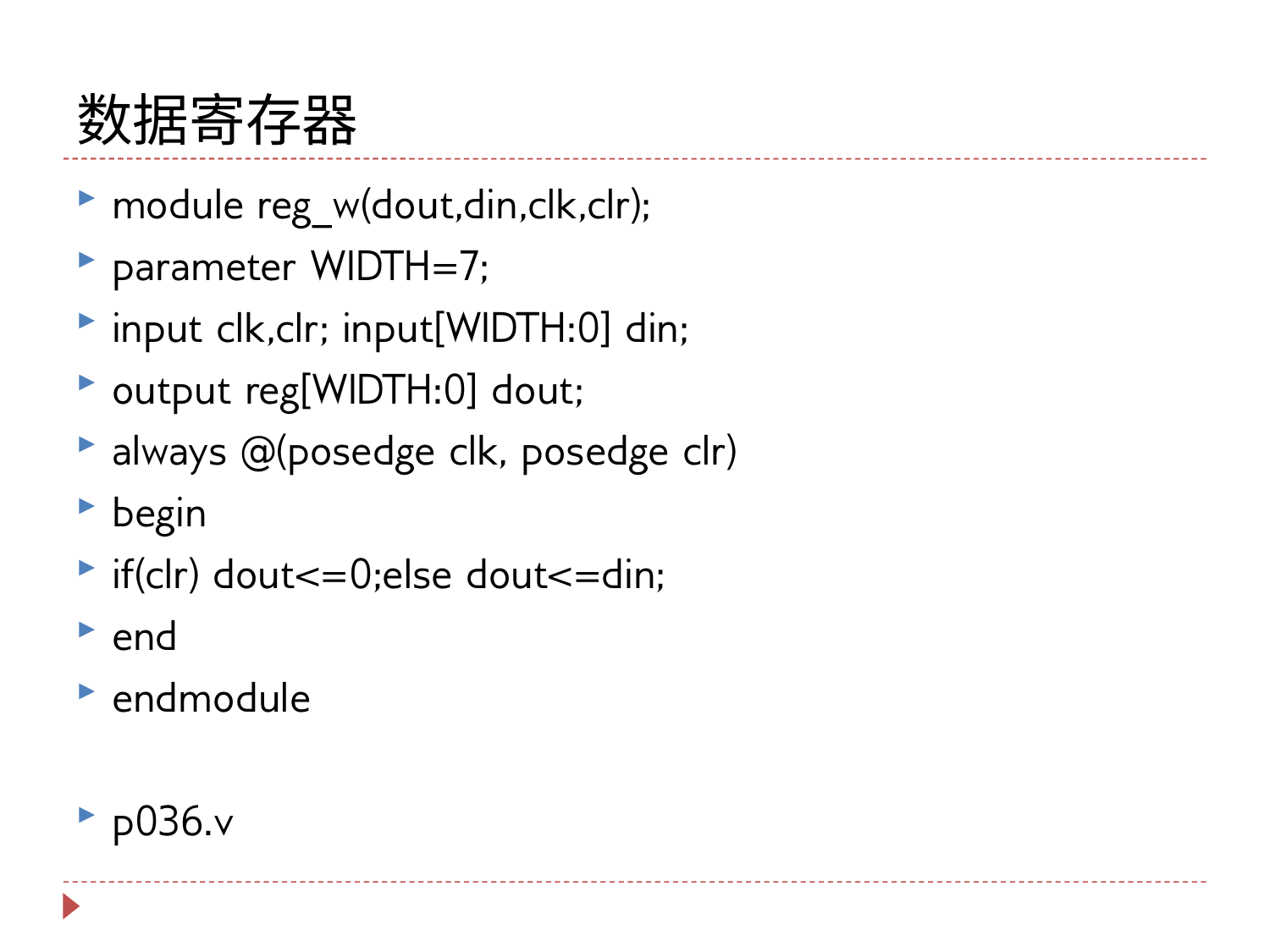

# 数据寄存器
module reg_w(dout,din,clk,clr);
parameter WIDTH=7;
input clk,clr; input[WIDTH:0] din;
output reg[WIDTH:0] dout;
always @(posedge clk, posedge clr)
begin
if(clr) dout<=0;else dout<=din;
end
endmodule

p036.v